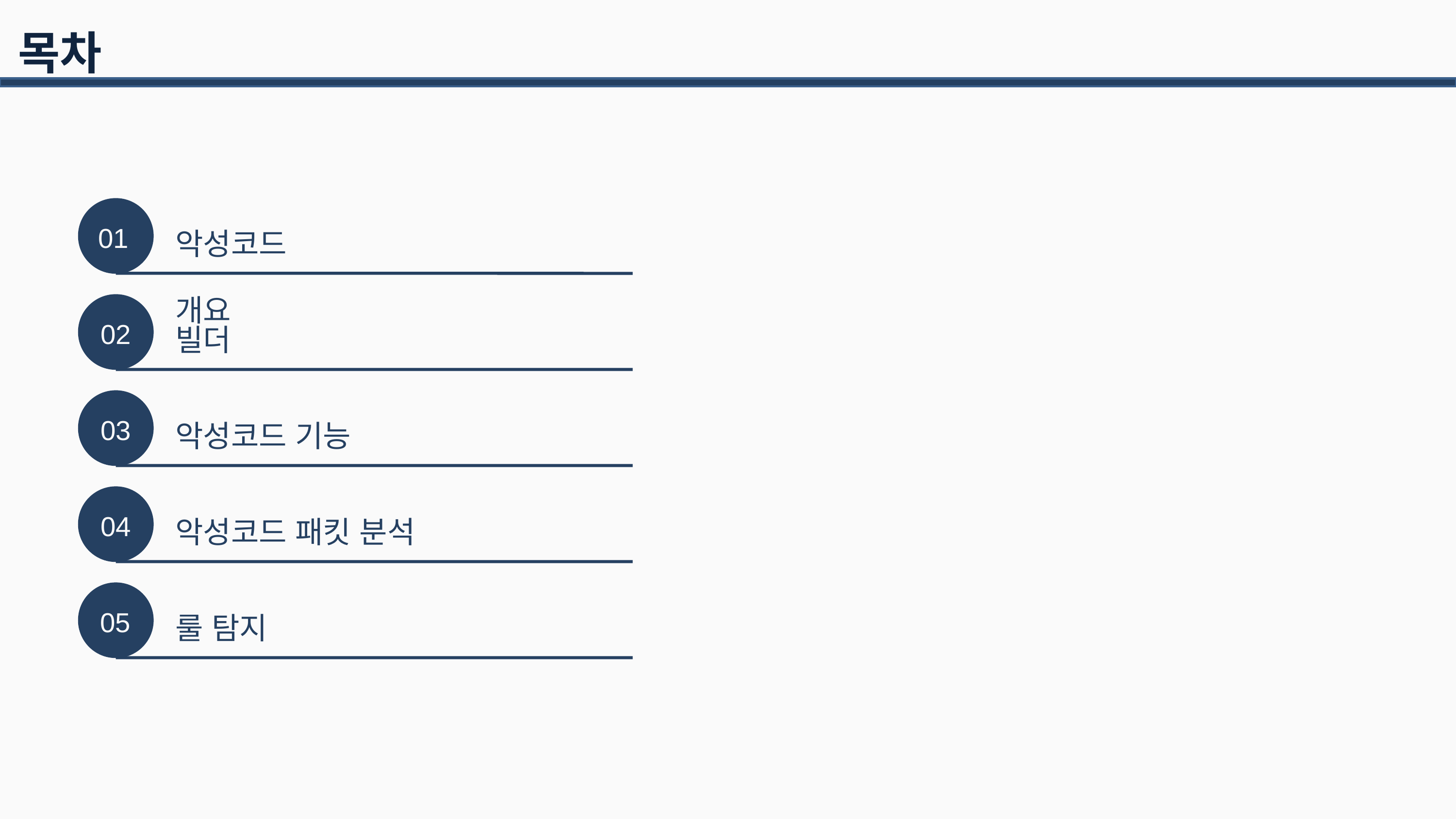

목차

악성코드 개요

01

빌더

02

악성코드 기능

03

악성코드 패킷 분석

04

룰 탐지

05

07